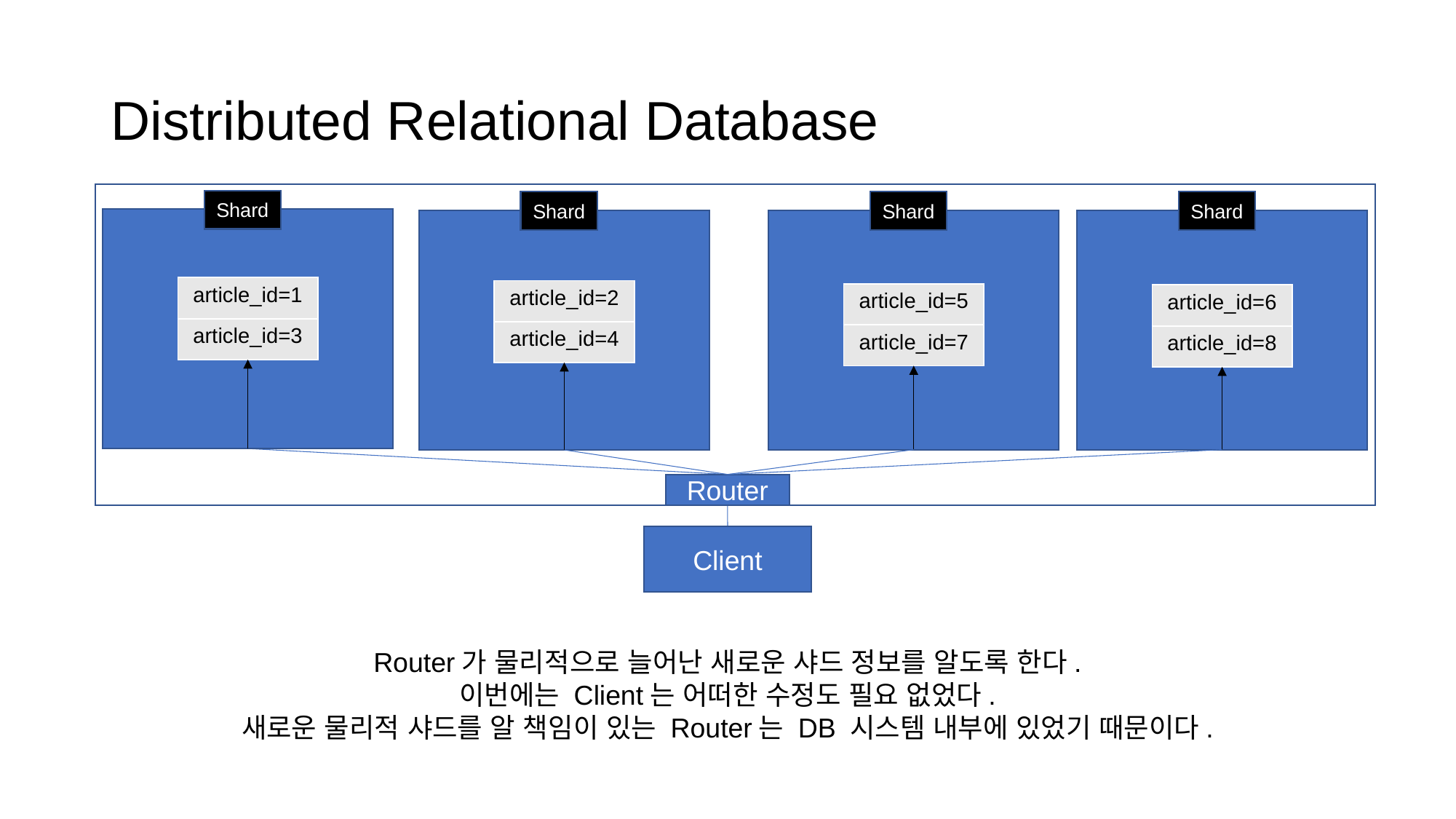

# Distributed Relational Database

Shard
Shard
Shard
Shard

| article\_id=1 |
| --- |
| article\_id=3 |
| article\_id=2 |
| --- |
| article\_id=4 |
| article\_id=5 |
| --- |
| article\_id=7 |
| article\_id=6 |
| --- |
| article\_id=8 |
Router
Client
Router가 물리적으로 늘어난 새로운 샤드 정보를 알도록 한다.
이번에는 Client는 어떠한 수정도 필요 없었다.
새로운 물리적 샤드를 알 책임이 있는 Router는 DB 시스템 내부에 있었기 때문이다.